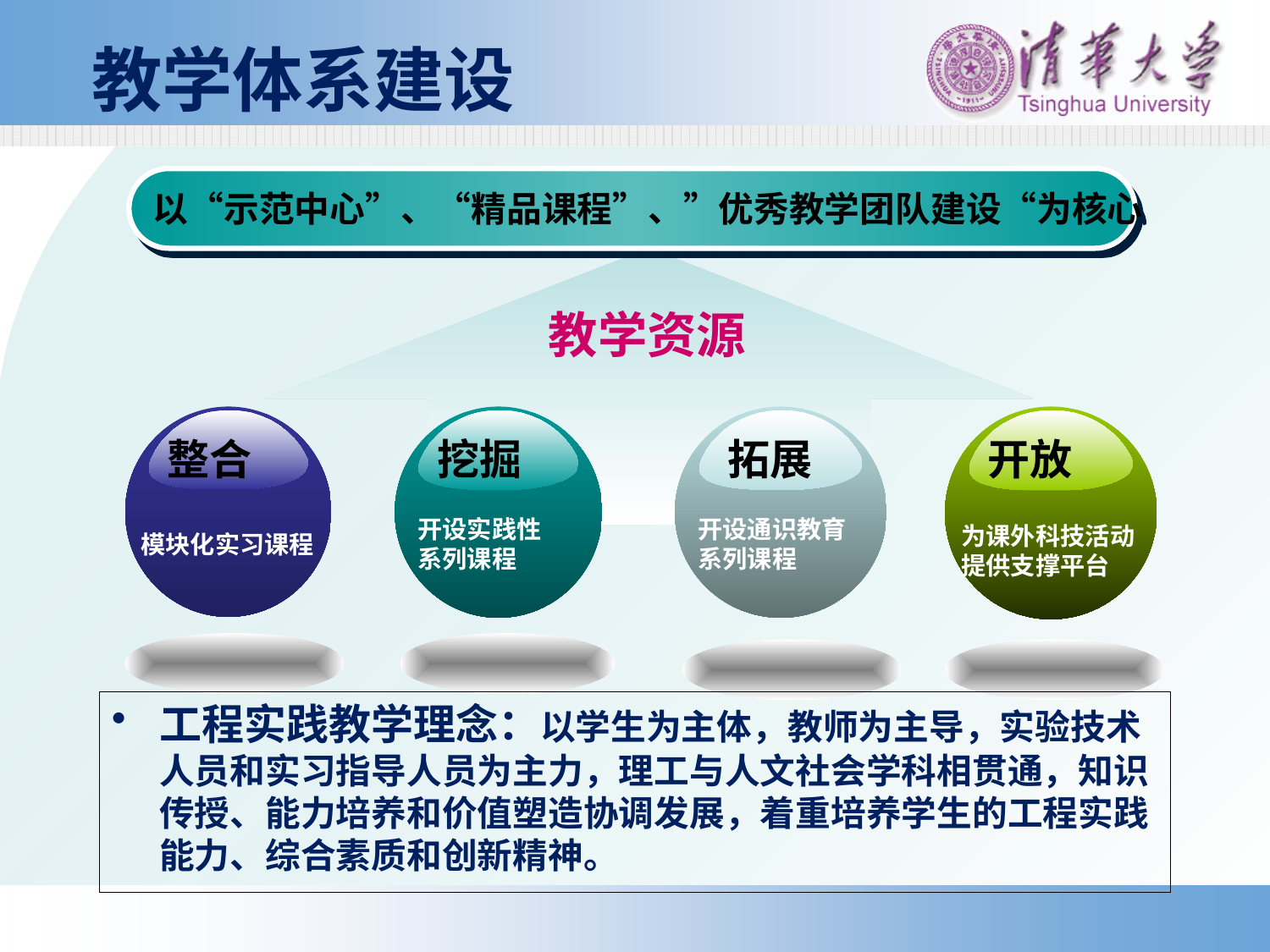

教学体系建设
以“示范中心”、“精品课程”、”优秀教学团队建设“为核心

教学资源

模块化实习课程

开设实践性
系列课程

开设通识教育系列课程

为课外科技活动
提供支撑平台

整合
挖掘
拓展
开放
工程实践教学理念：以学生为主体，教师为主导，实验技术人员和实习指导人员为主力，理工与人文社会学科相贯通，知识传授、能力培养和价值塑造协调发展，着重培养学生的工程实践能力、综合素质和创新精神。